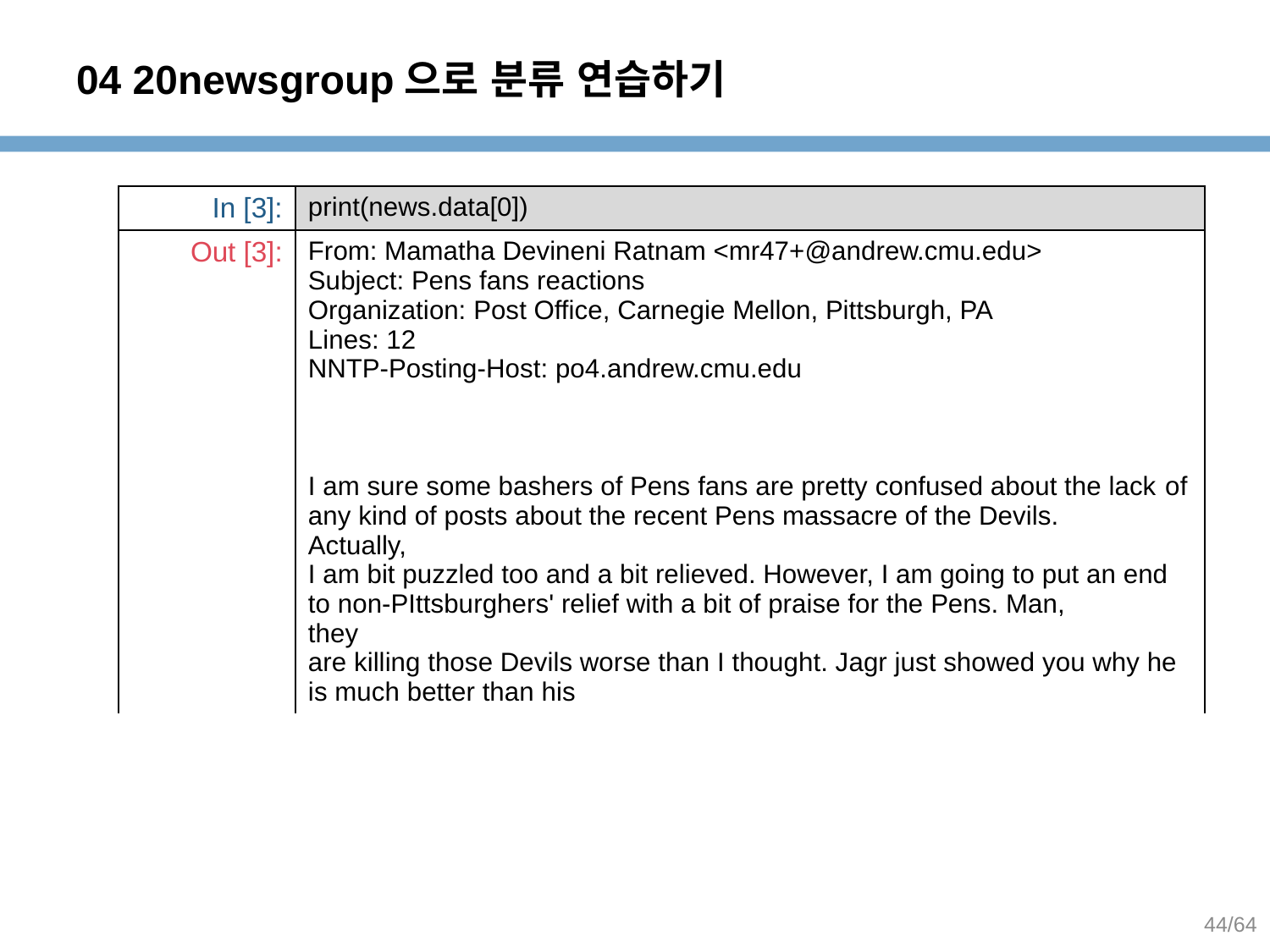

# 04 20newsgroup으로 분류 연습하기
| In [3]: | print(news.data[0]) |
| --- | --- |
| Out [3]: | From: Mamatha Devineni Ratnam <mr47+@andrew.cmu.edu> Subject: Pens fans reactions Organization: Post Office, Carnegie Mellon, Pittsburgh, PA Lines: 12 NNTP-Posting-Host: po4.andrew.cmu.edu I am sure some bashers of Pens fans are pretty confused about the lack of any kind of posts about the recent Pens massacre of the Devils. Actually, I am bit puzzled too and a bit relieved. However, I am going to put an end to non-PIttsburghers' relief with a bit of praise for the Pens. Man, they are killing those Devils worse than I thought. Jagr just showed you why he is much better than his |
44/64